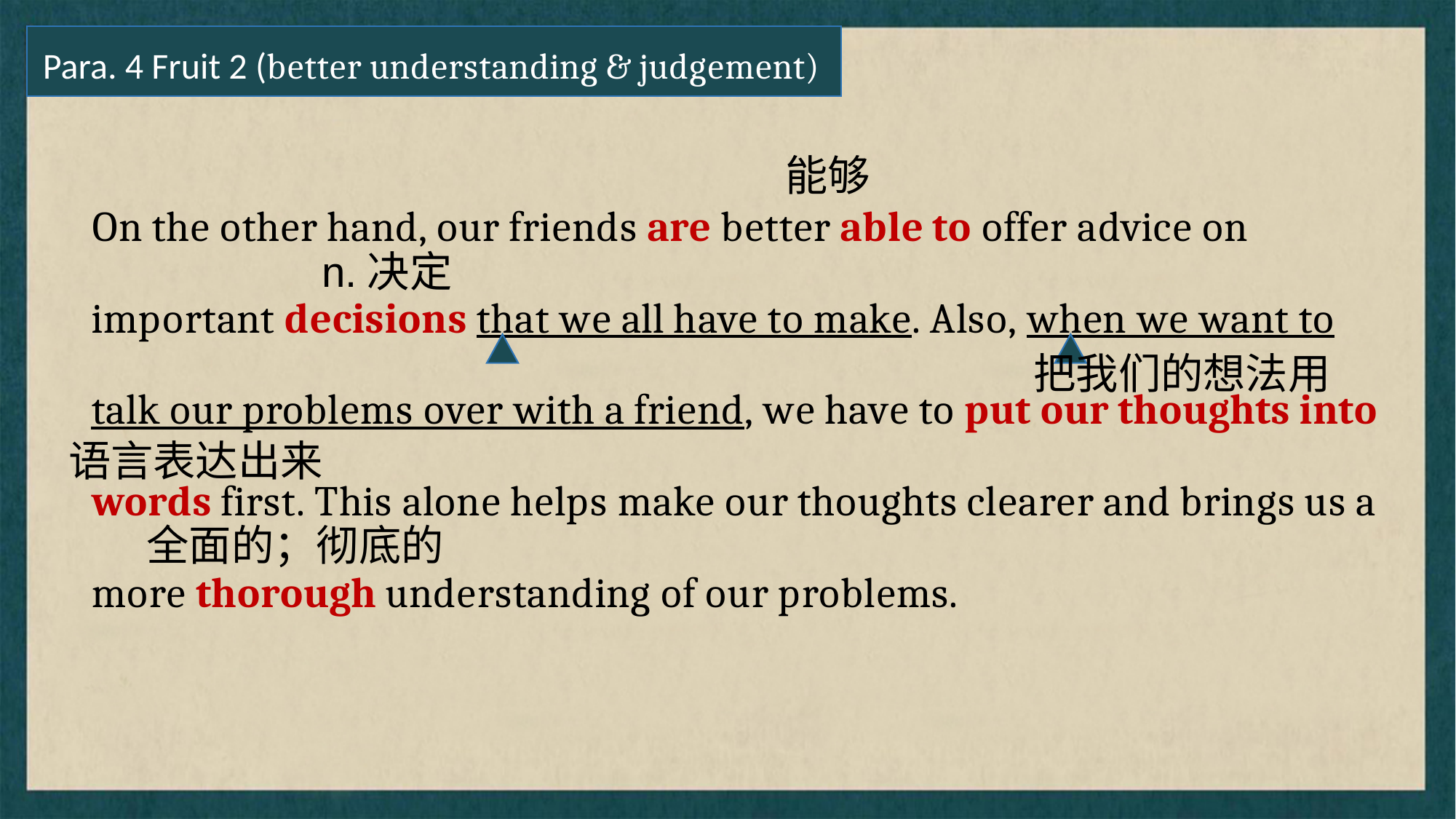

Para. 4 Fruit 2 (better understanding & judgement)
能够
On the other hand, our friends are better able to offer advice on important decisions that we all have to make. Also, when we want to talk our problems over with a friend, we have to put our thoughts into words first. This alone helps make our thoughts clearer and brings us a more thorough understanding of our problems.
n.决定

 把我们的想法用
语言表达出来
全面的；彻底的